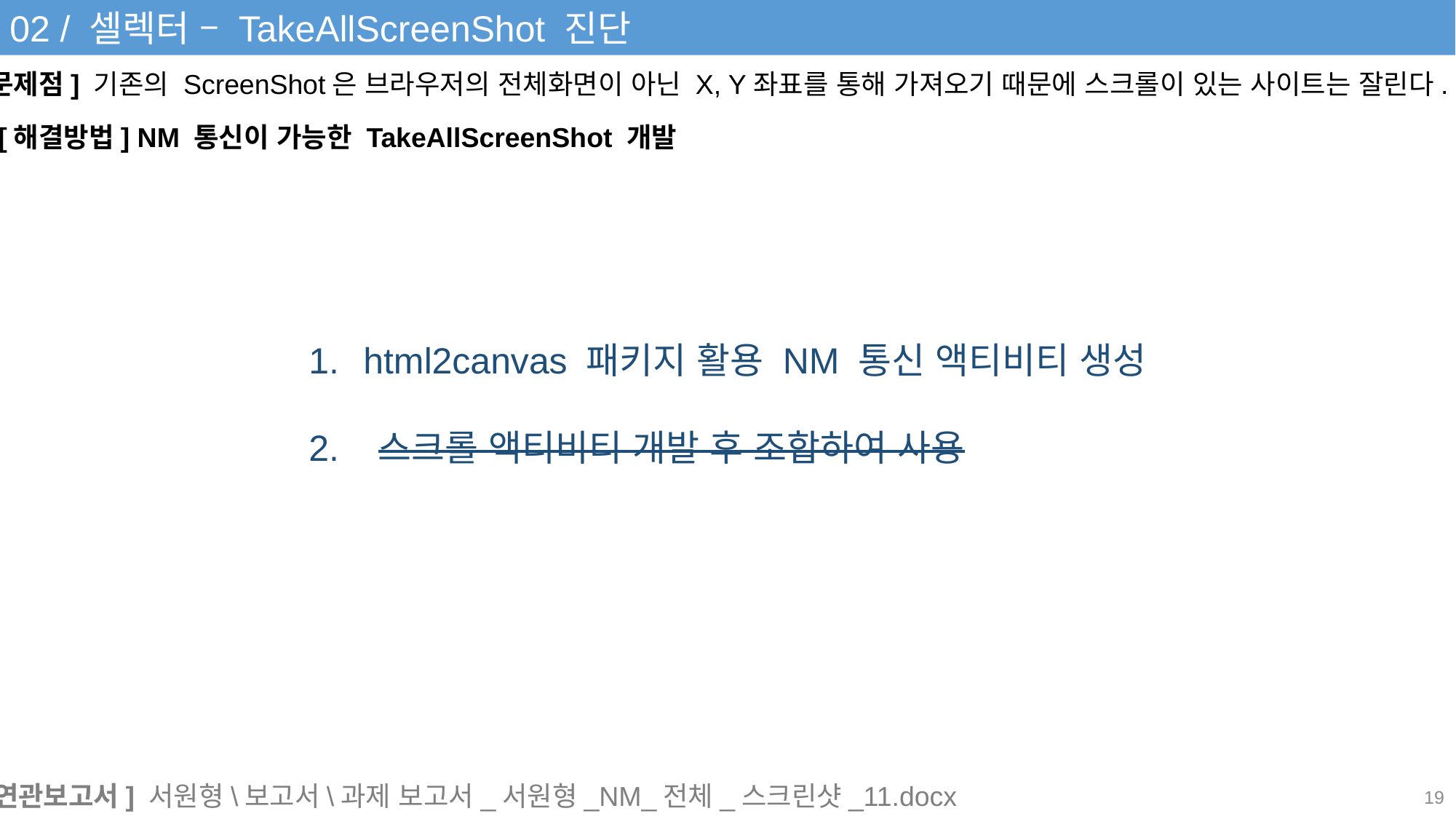

02 / 셀렉터 – TakeAllScreenShot 진단
[문제점] 기존의 ScreenShot은 브라우저의 전체화면이 아닌 X, Y좌표를 통해 가져오기 때문에 스크롤이 있는 사이트는 잘린다.
[해결방법] NM 통신이 가능한 TakeAllScreenShot 개발
html2canvas 패키지 활용 NM 통신 액티비티 생성

2.   스크롤 액티비티 개발 후 조합하여 사용
[연관보고서] 서원형\보고서\과제 보고서_서원형_NM_전체_스크린샷_11.docx
19